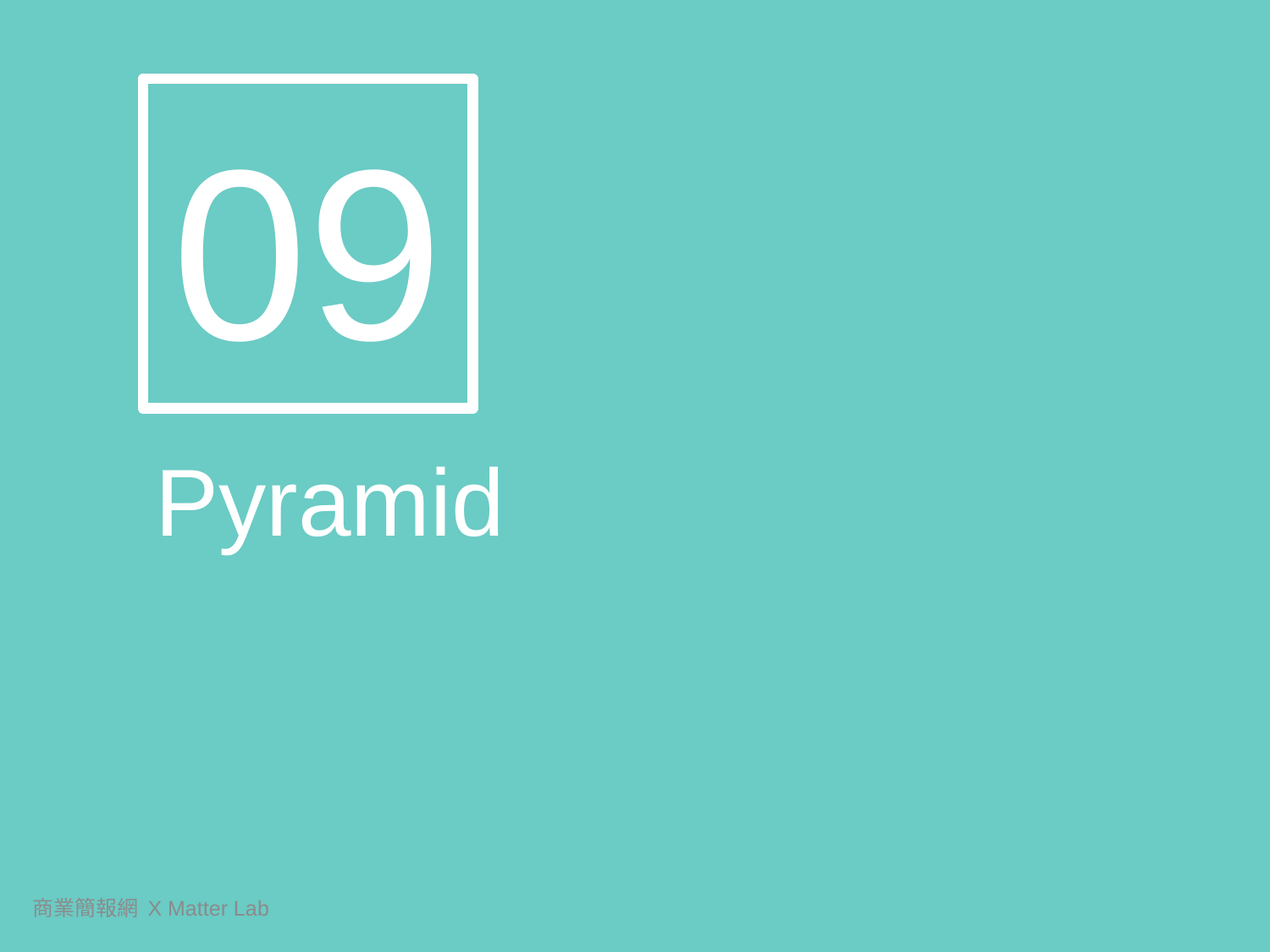

09
Pyramid
商業簡報網 X Matter Lab
175